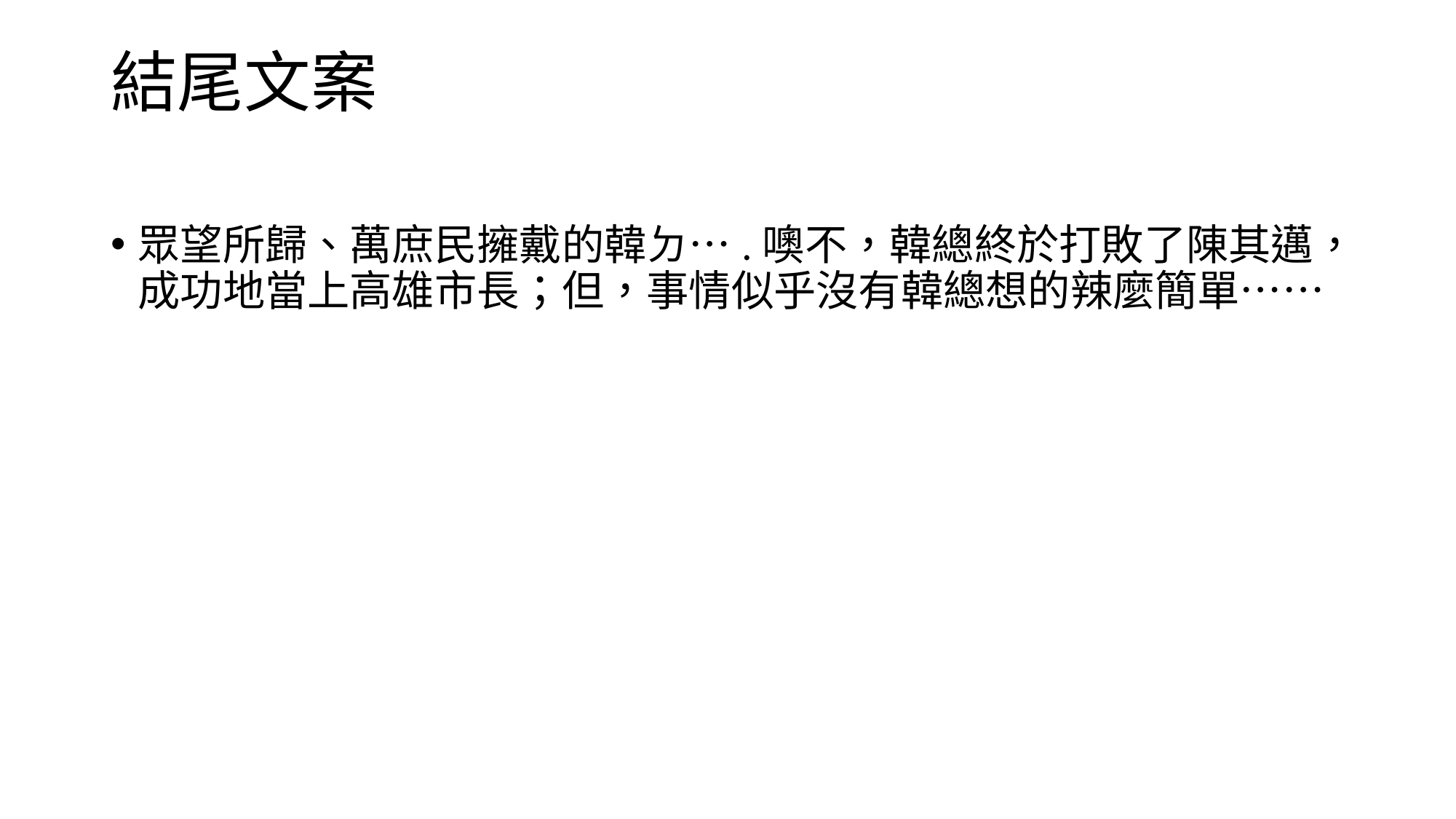

結尾文案
眾望所歸、萬庶民擁戴的韓ㄉ….噢不，韓總終於打敗了陳其邁，成功地當上高雄市長；但，事情似乎沒有韓總想的辣麼簡單……